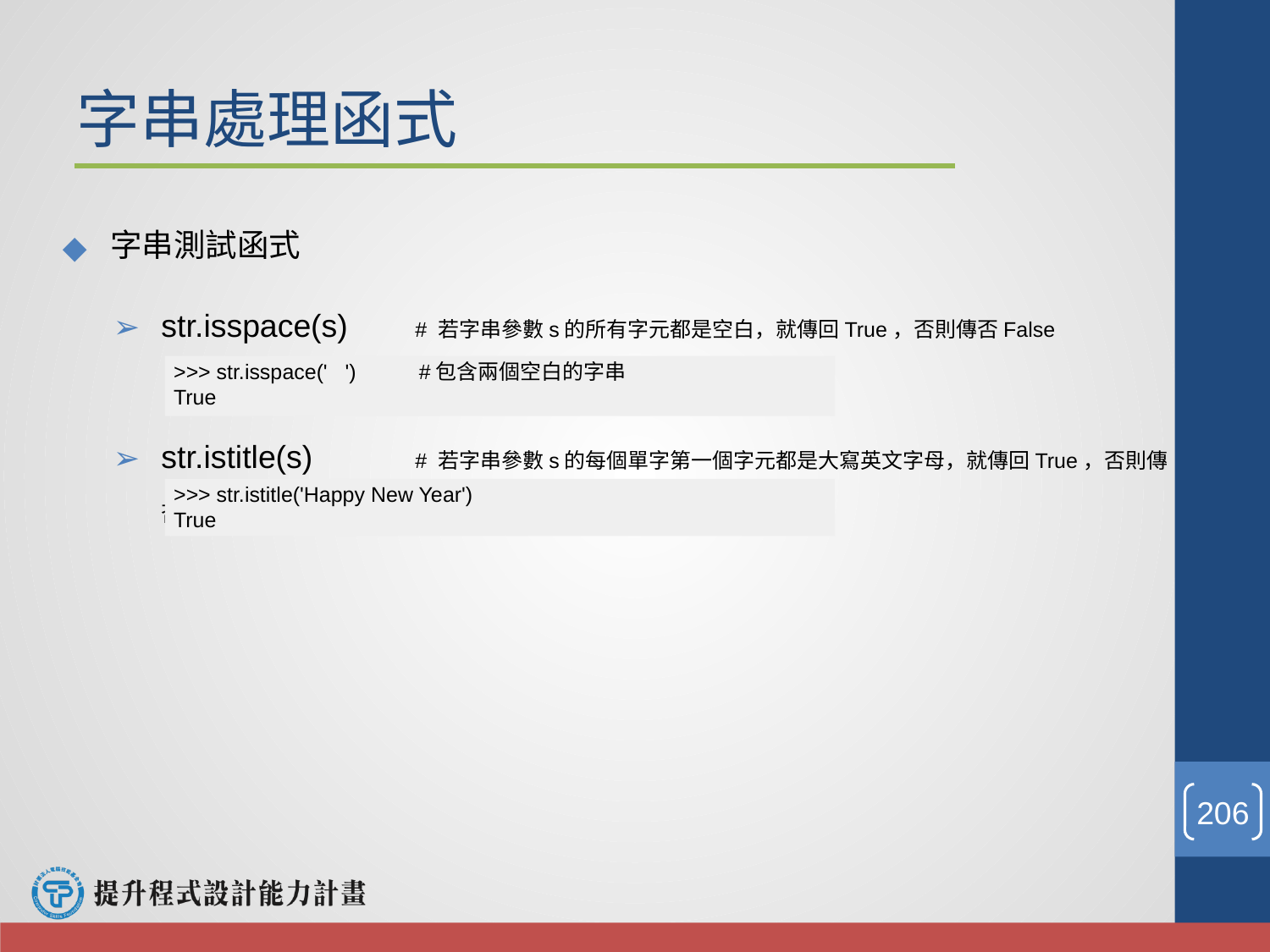

# 字串處理函式
字串測試函式
str.isspace(s)	# 若字串參數s的所有字元都是空白，就傳回True，否則傳否False

str.istitle(s)	# 若字串參數s的每個單字第一個字元都是大寫英文字母，就傳回True，否則傳否False
>>> str.isspace('   ')	#包含兩個空白的字串
True
>>> str.istitle('Happy New Year')
True

206